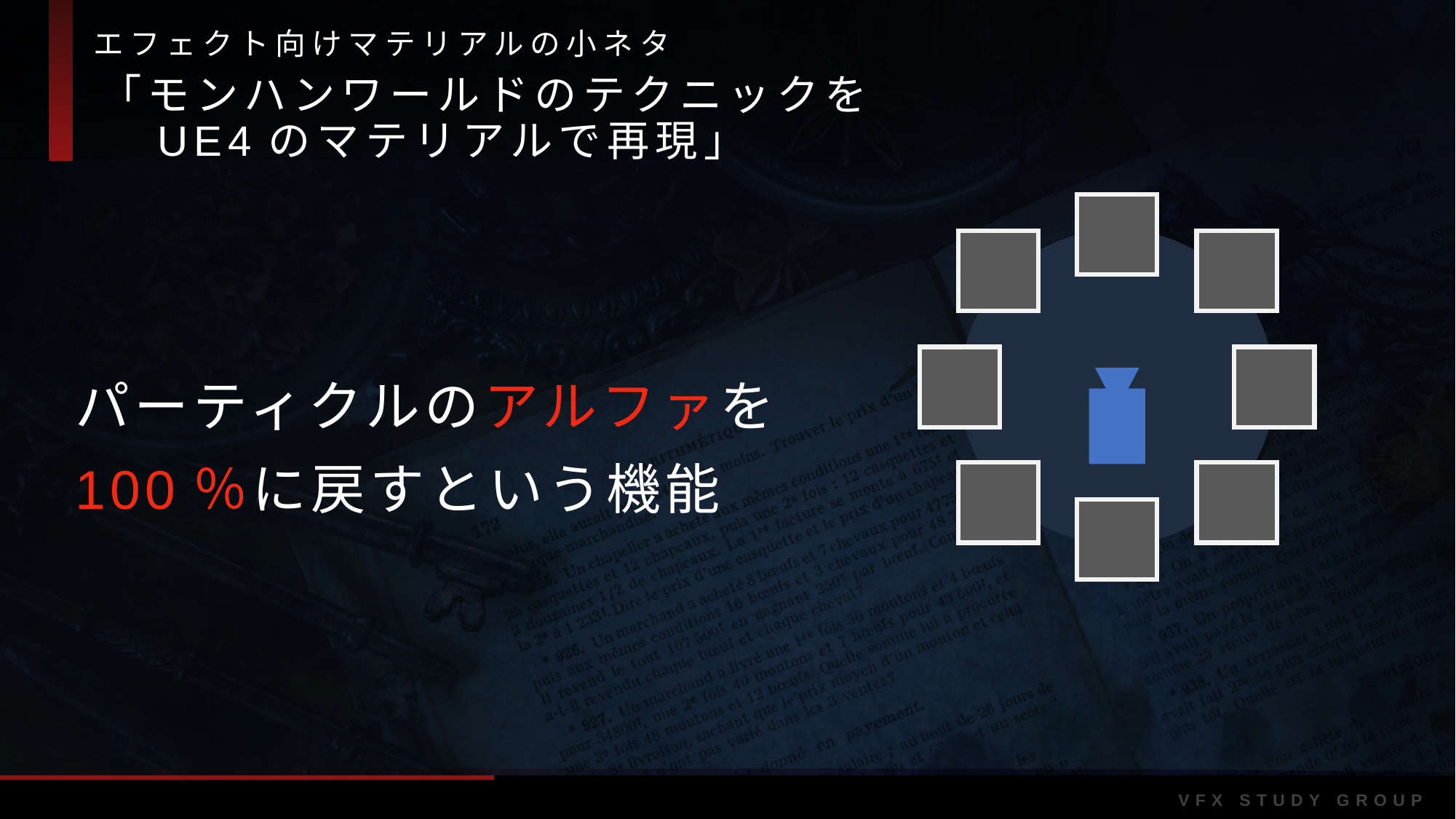

「モンハンワールドのテクニックを
　UE4のマテリアルで再現」

パーティクルのアルファを
100％に戻すという機能